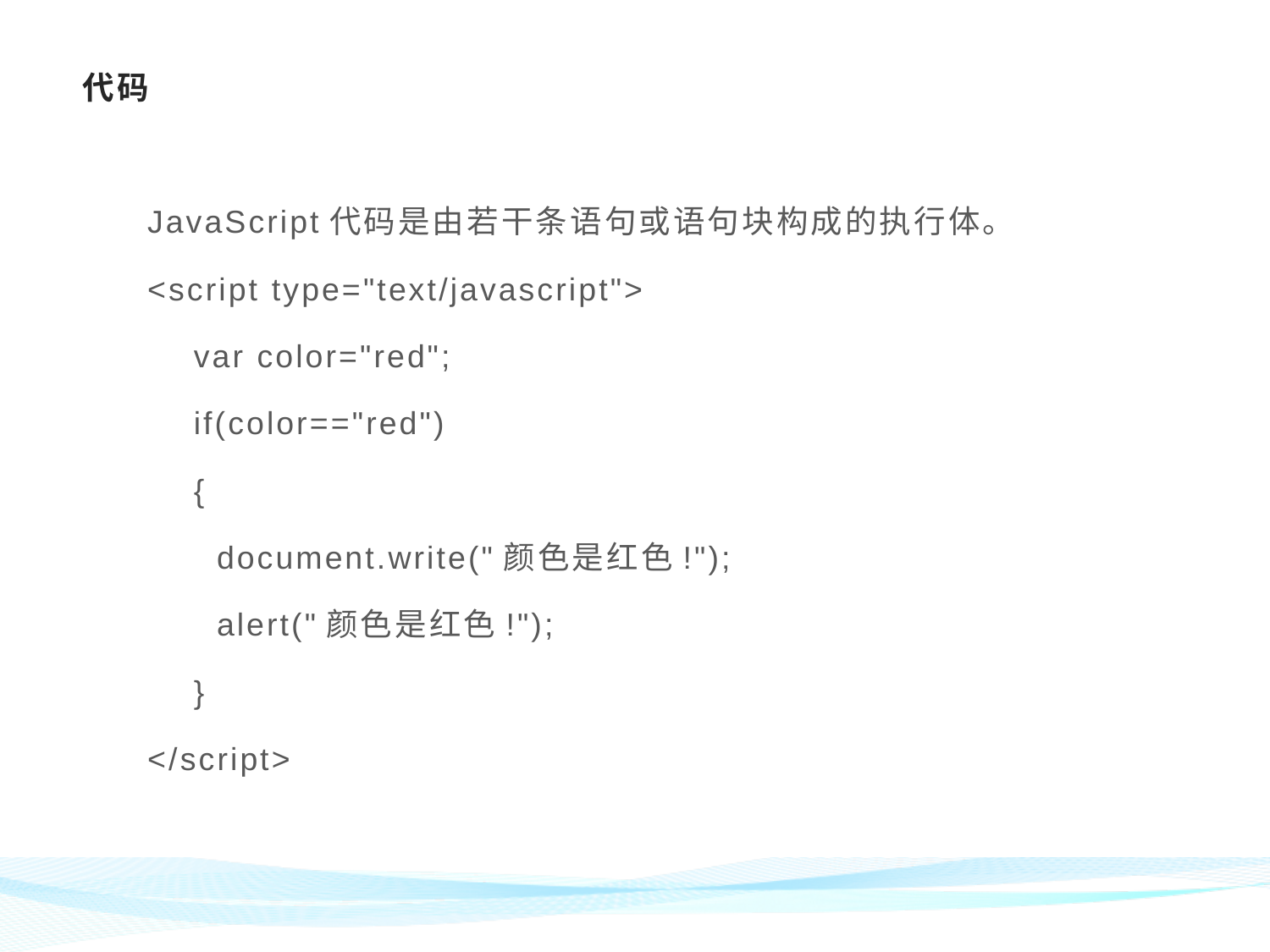

# 代码
JavaScript代码是由若干条语句或语句块构成的执行体。
<script type="text/javascript">
    var color="red";
    if(color=="red")
    {
      document.write("颜色是红色!");
      alert("颜色是红色!");
    }
</script>